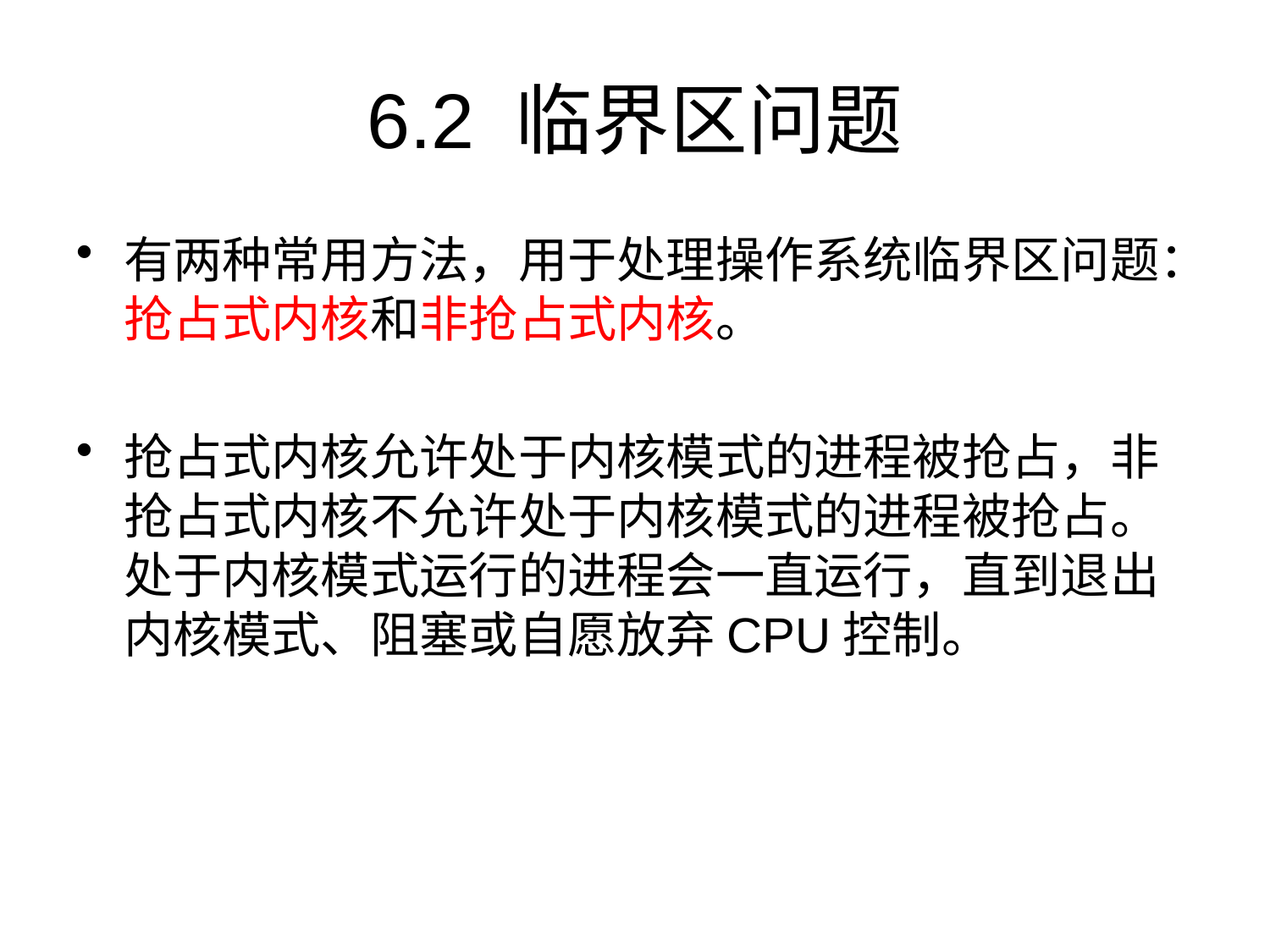

# 6.2 临界区问题
有两种常用方法，用于处理操作系统临界区问题：抢占式内核和非抢占式内核。

抢占式内核允许处于内核模式的进程被抢占，非抢占式内核不允许处于内核模式的进程被抢占。处于内核模式运行的进程会一直运行，直到退出内核模式、阻塞或自愿放弃CPU控制。